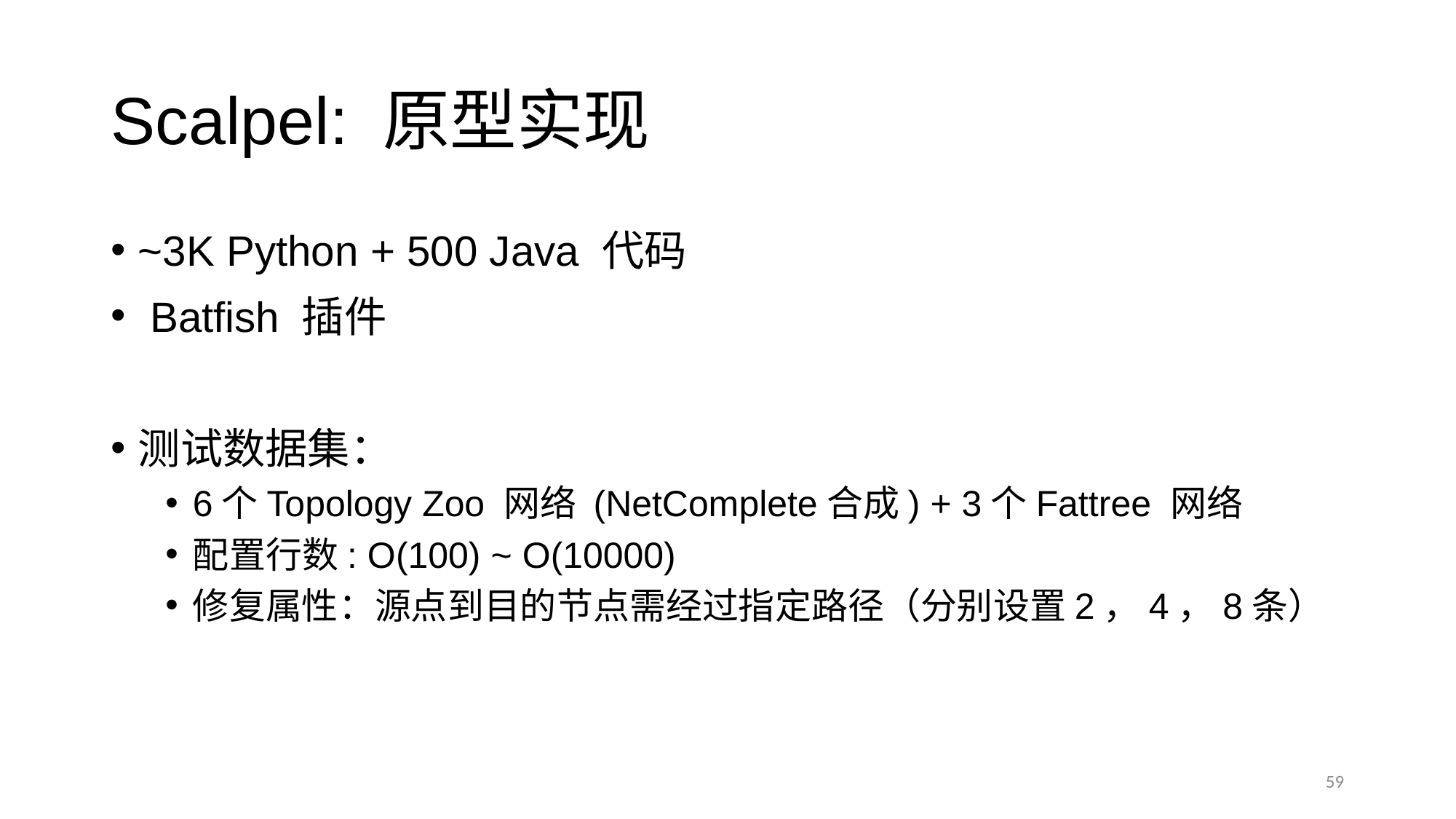

# Scalpel: 原型实现
~3K Python + 500 Java 代码
 Batfish 插件

测试数据集：
6个Topology Zoo 网络 (NetComplete合成) + 3个Fattree 网络
配置行数: O(100) ~ O(10000)
修复属性：源点到目的节点需经过指定路径（分别设置2，4，8条）
59